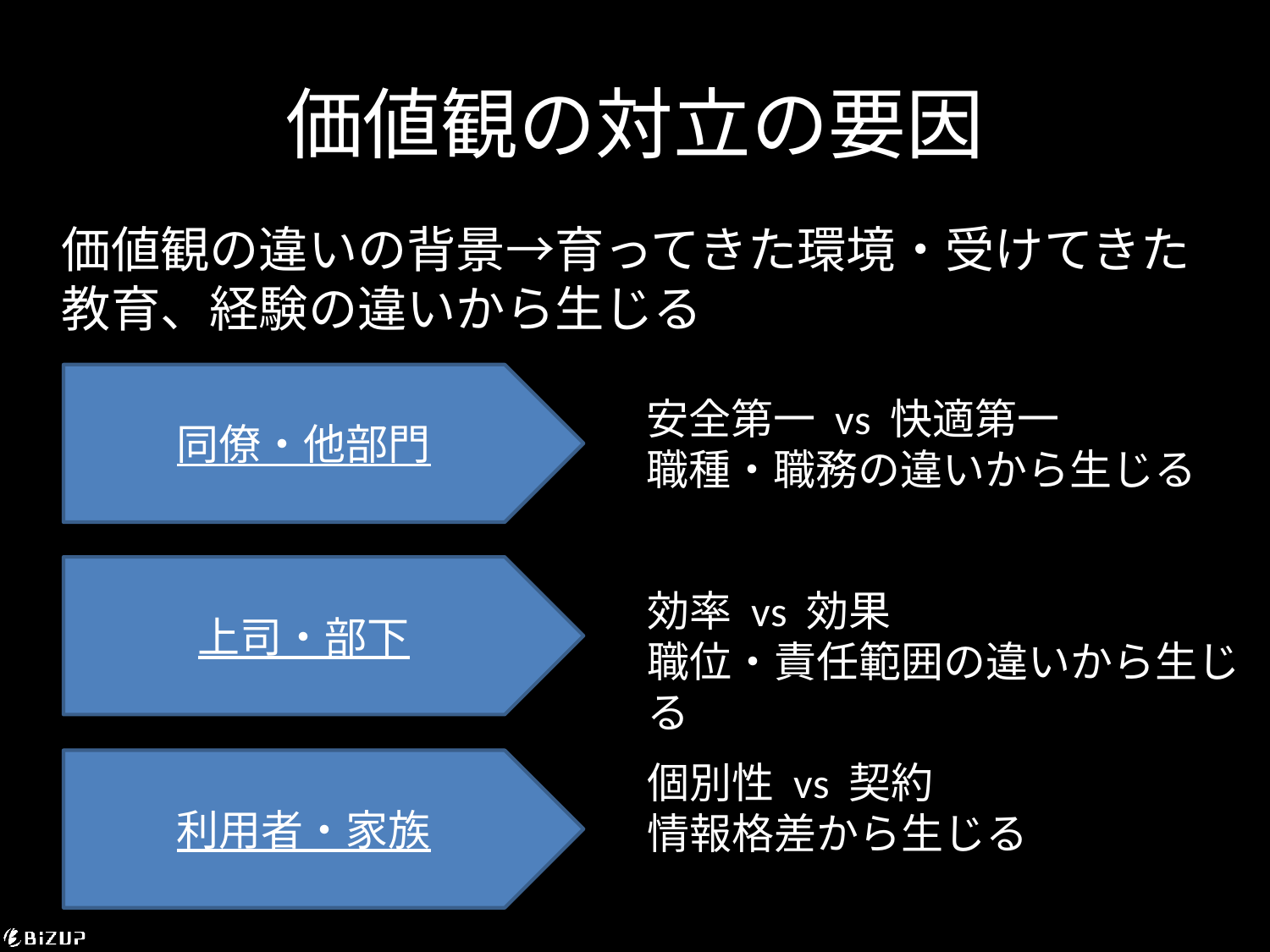

# 価値観の対立の要因
価値観の違いの背景→育ってきた環境・受けてきた教育、経験の違いから生じる
同僚・他部門
安全第一 vs 快適第一
職種・職務の違いから生じる
上司・部下
効率 vs 効果
職位・責任範囲の違いから生じる
利用者・家族
個別性 vs 契約
情報格差から生じる